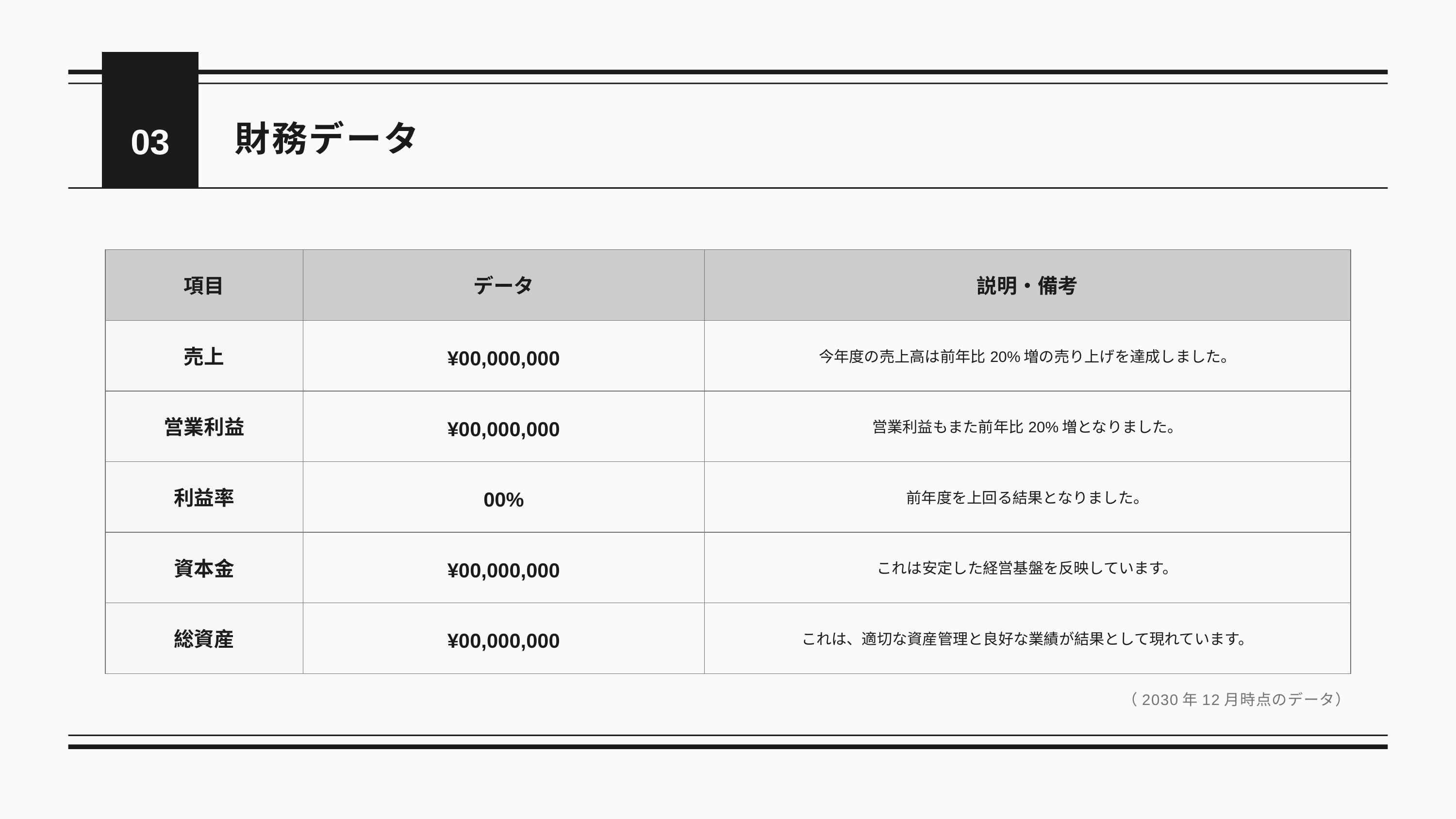

03
財務データ

| 項目 | データ | 説明・備考 |
| --- | --- | --- |
| 売上 | ¥00,000,000 | 今年度の売上高は前年比20%増の売り上げを達成しました。 |
| 営業利益 | ¥00,000,000 | 営業利益もまた前年比20%増となりました。 |
| 利益率 | 00% | 前年度を上回る結果となりました。 |
| 資本金 | ¥00,000,000 | これは安定した経営基盤を反映しています。 |
| 総資産 | ¥00,000,000 | これは、適切な資産管理と良好な業績が結果として現れています。 |
（2030年12月時点のデータ）